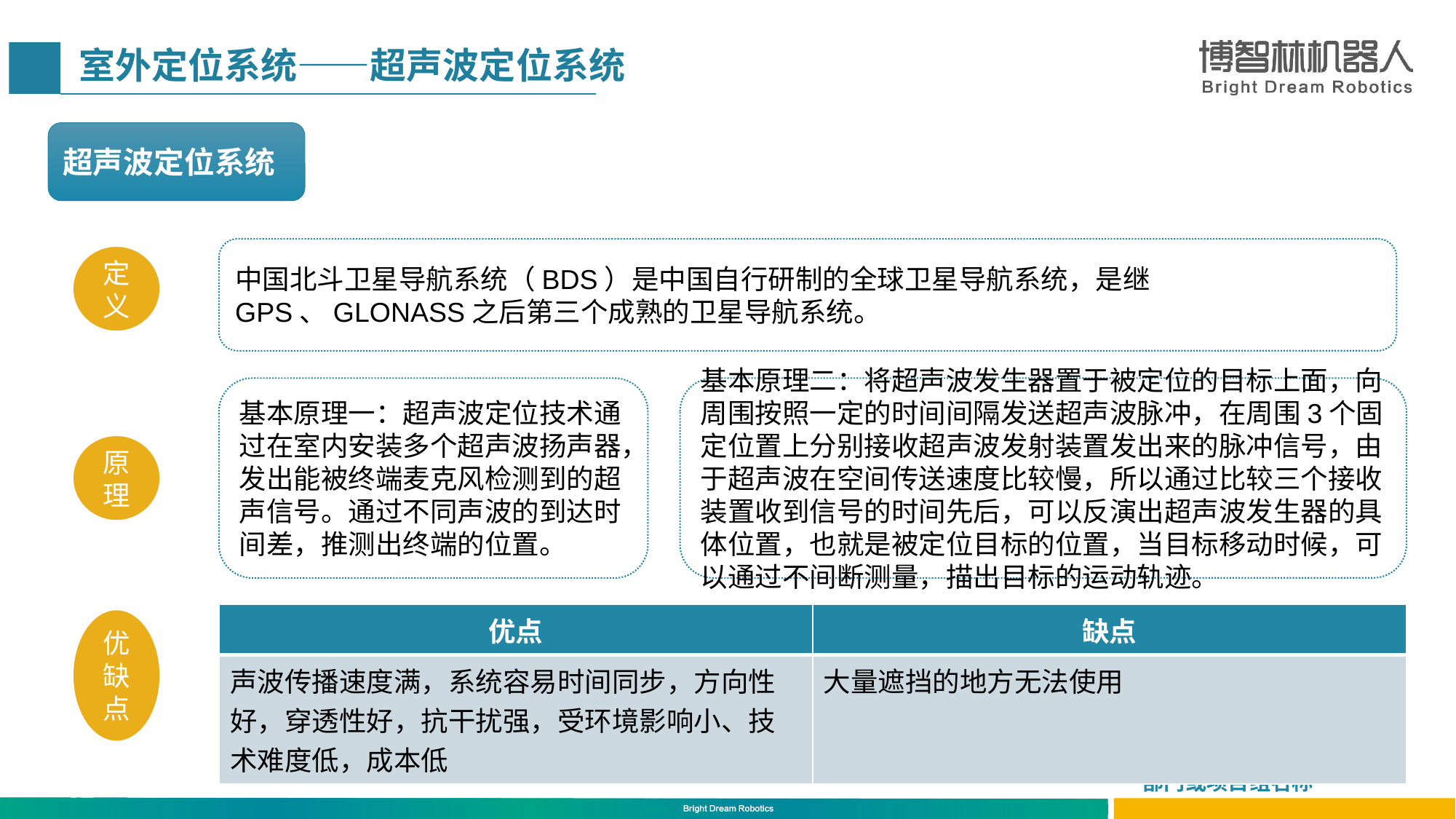

室外定位系统——超声波定位系统
超声波定位系统
中国北斗卫星导航系统（BDS）是中国自行研制的全球卫星导航系统，是继GPS、GLONASS之后第三个成熟的卫星导航系统。
定义
基本原理一：超声波定位技术通过在室内安装多个超声波扬声器，发出能被终端麦克风检测到的超声信号。通过不同声波的到达时间差，推测出终端的位置。
基本原理二：将超声波发生器置于被定位的目标上面，向周围按照一定的时间间隔发送超声波脉冲，在周围3个固定位置上分别接收超声波发射装置发出来的脉冲信号，由于超声波在空间传送速度比较慢，所以通过比较三个接收装置收到信号的时间先后，可以反演出超声波发生器的具体位置，也就是被定位目标的位置，当目标移动时候，可以通过不间断测量，描出目标的运动轨迹。
原理
| 优点 | 缺点 |
| --- | --- |
| 声波传播速度满，系统容易时间同步，方向性好，穿透性好，抗干扰强，受环境影响小、技术难度低，成本低 | 大量遮挡的地方无法使用 |
优缺点